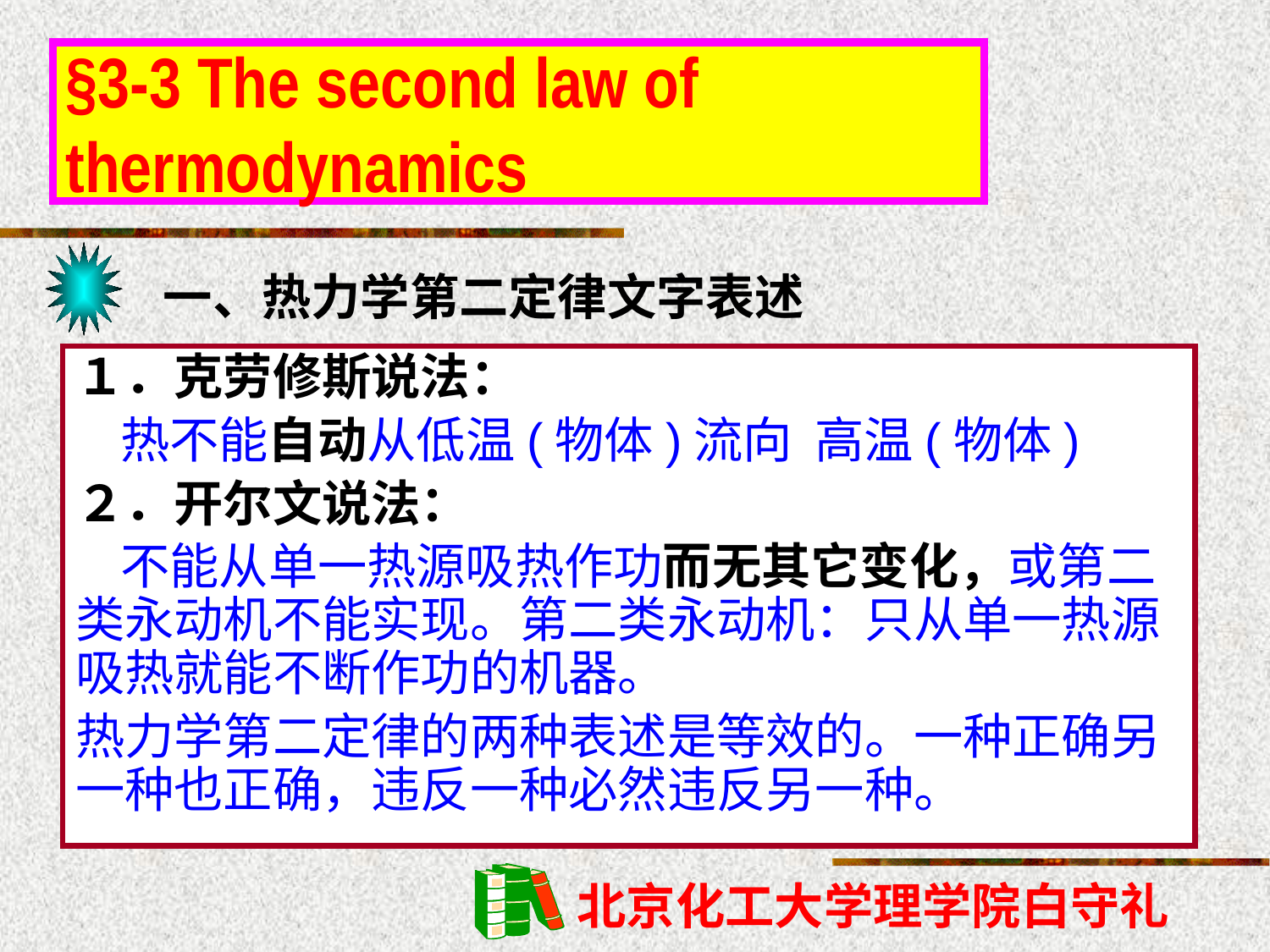

# §3-3 The second law of thermodynamics

一、热力学第二定律文字表述
１．克劳修斯说法：
   热不能自动从低温(物体)流向  高温(物体)
２．开尔文说法：
   不能从单一热源吸热作功而无其它变化，或第二类永动机不能实现。第二类永动机：只从单一热源吸热就能不断作功的机器。
热力学第二定律的两种表述是等效的。一种正确另一种也正确，违反一种必然违反另一种。